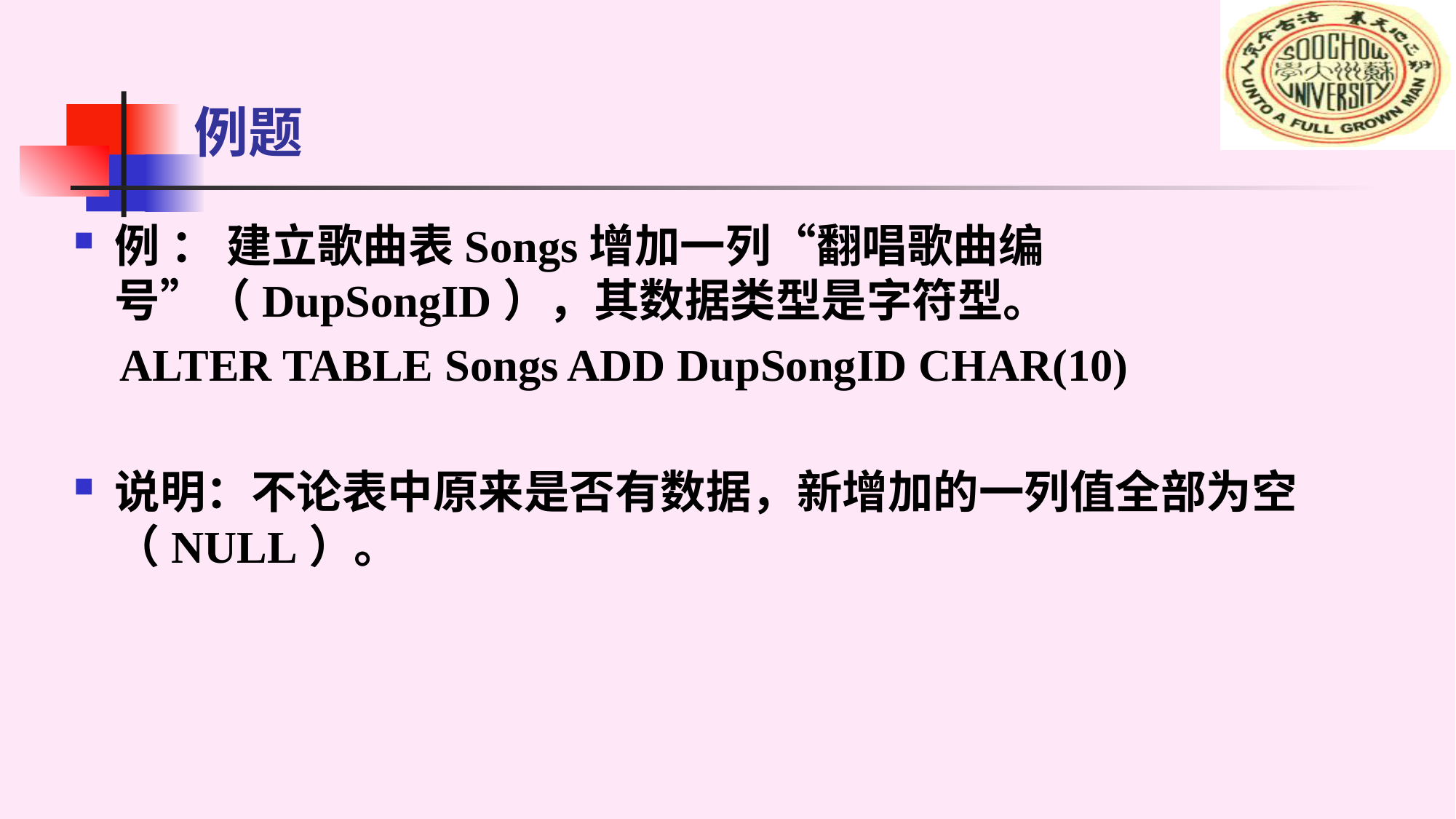

# 例题
例 ： 建立歌曲表Songs增加一列“翻唱歌曲编号”（DupSongID），其数据类型是字符型。
    ALTER TABLE Songs ADD DupSongID CHAR(10)

说明：不论表中原来是否有数据，新增加的一列值全部为空（NULL）。